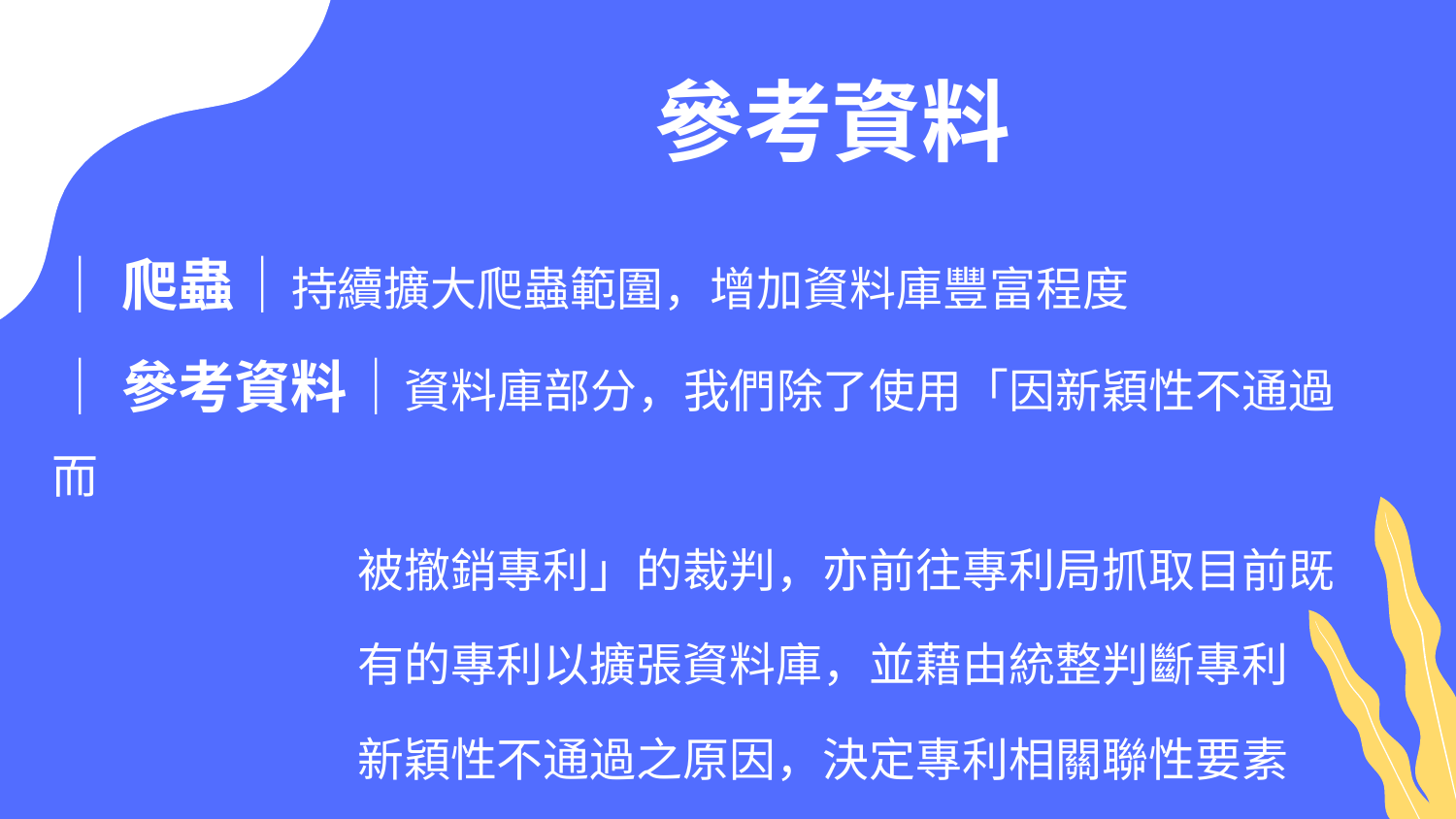

參考資料
│爬蟲│持續擴大爬蟲範圍，增加資料庫豐富程度
│參考資料│資料庫部分，我們除了使用「因新穎性不通過而
　　　　　　被撤銷專利」的裁判，亦前往專利局抓取目前既
　　　　　　有的專利以擴張資料庫，並藉由統整判斷專利
　　　　　　新穎性不通過之原因，決定專利相關聯性要素